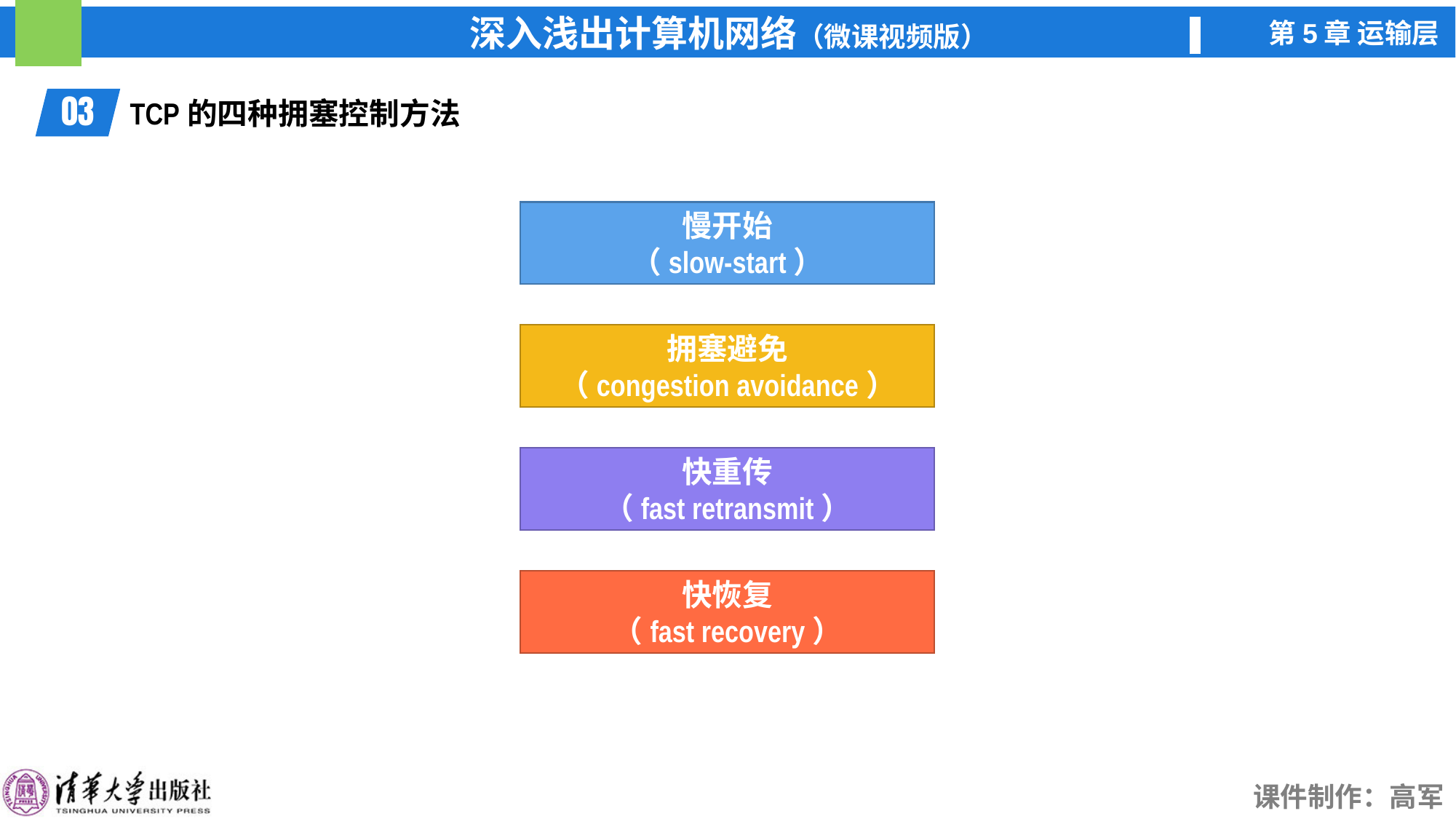

03
TCP的四种拥塞控制方法
慢开始
（slow-start）
拥塞避免
（congestion avoidance）
快重传
（fast retransmit）
快恢复
（fast recovery）